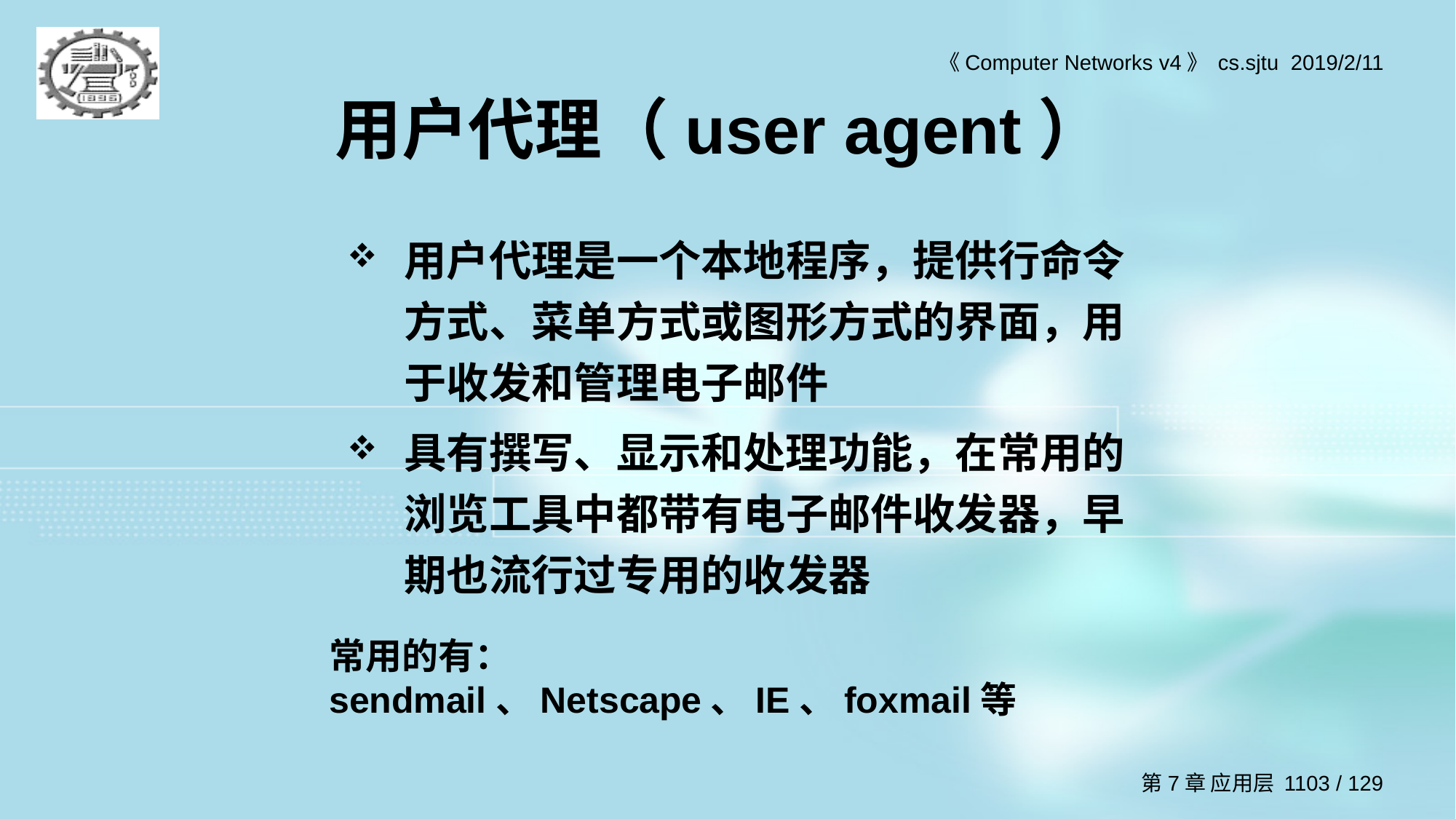

# 用户代理（user agent）
用户代理是一个本地程序，提供行命令方式、菜单方式或图形方式的界面，用于收发和管理电子邮件
具有撰写、显示和处理功能，在常用的浏览工具中都带有电子邮件收发器，早期也流行过专用的收发器
常用的有：sendmail、Netscape、IE、foxmail等